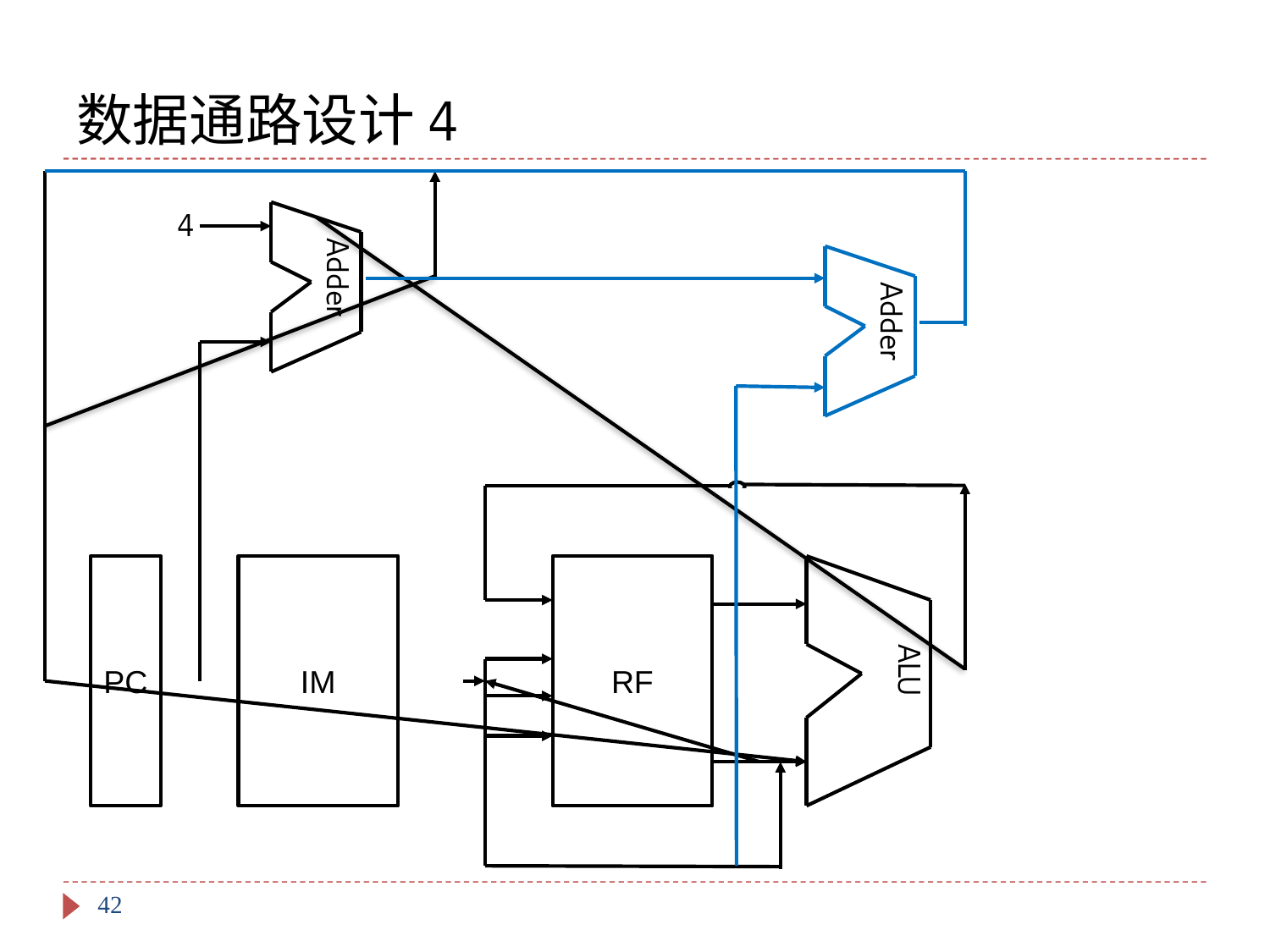

# 数据通路设计4
4
Adder
Adder

PC
IM
RF
ALU
42